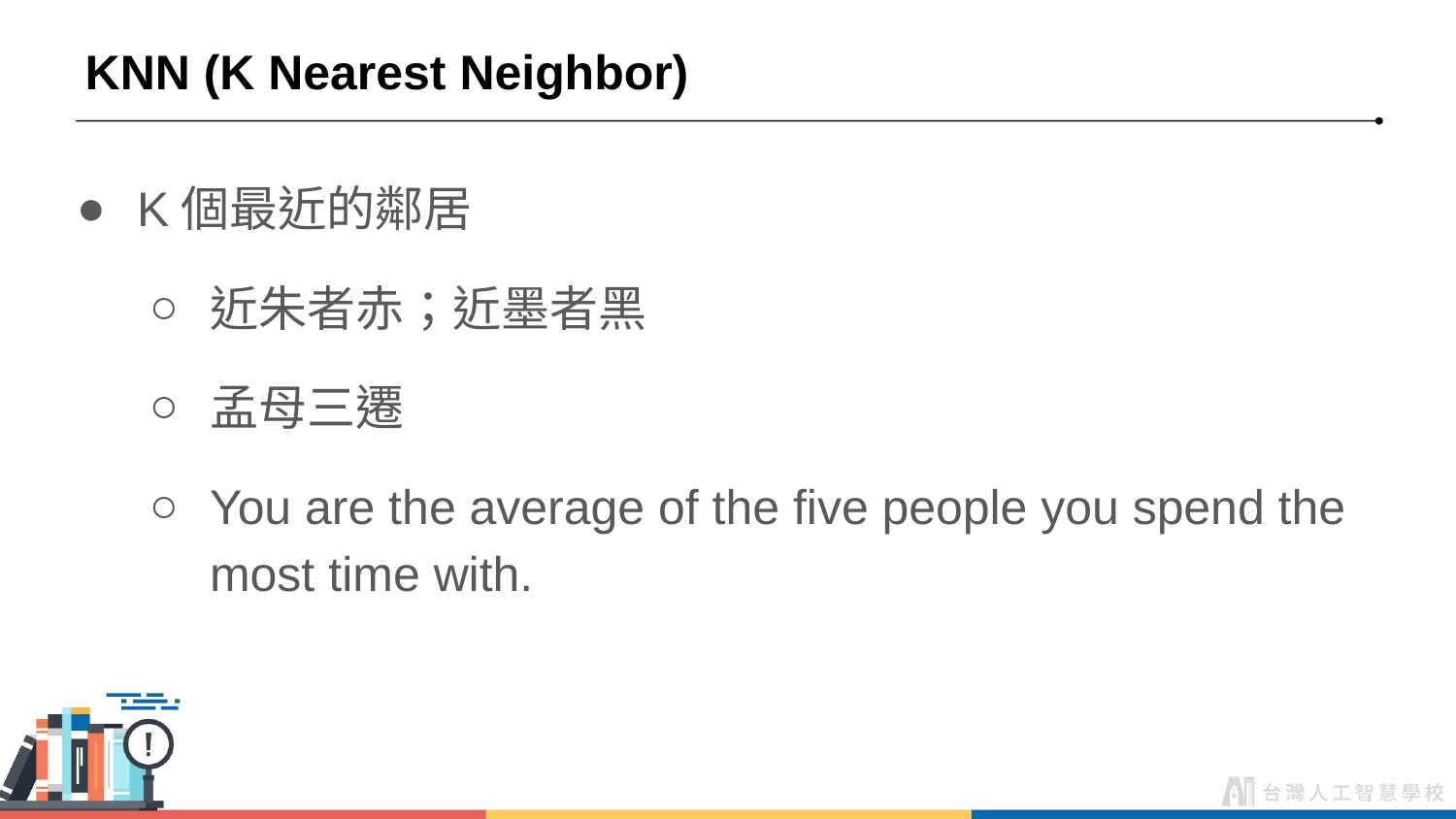

# KNN (K Nearest Neighbor)
K個最近的鄰居
近朱者赤；近墨者黑
孟母三遷
You are the average of the five people you spend the most time with.